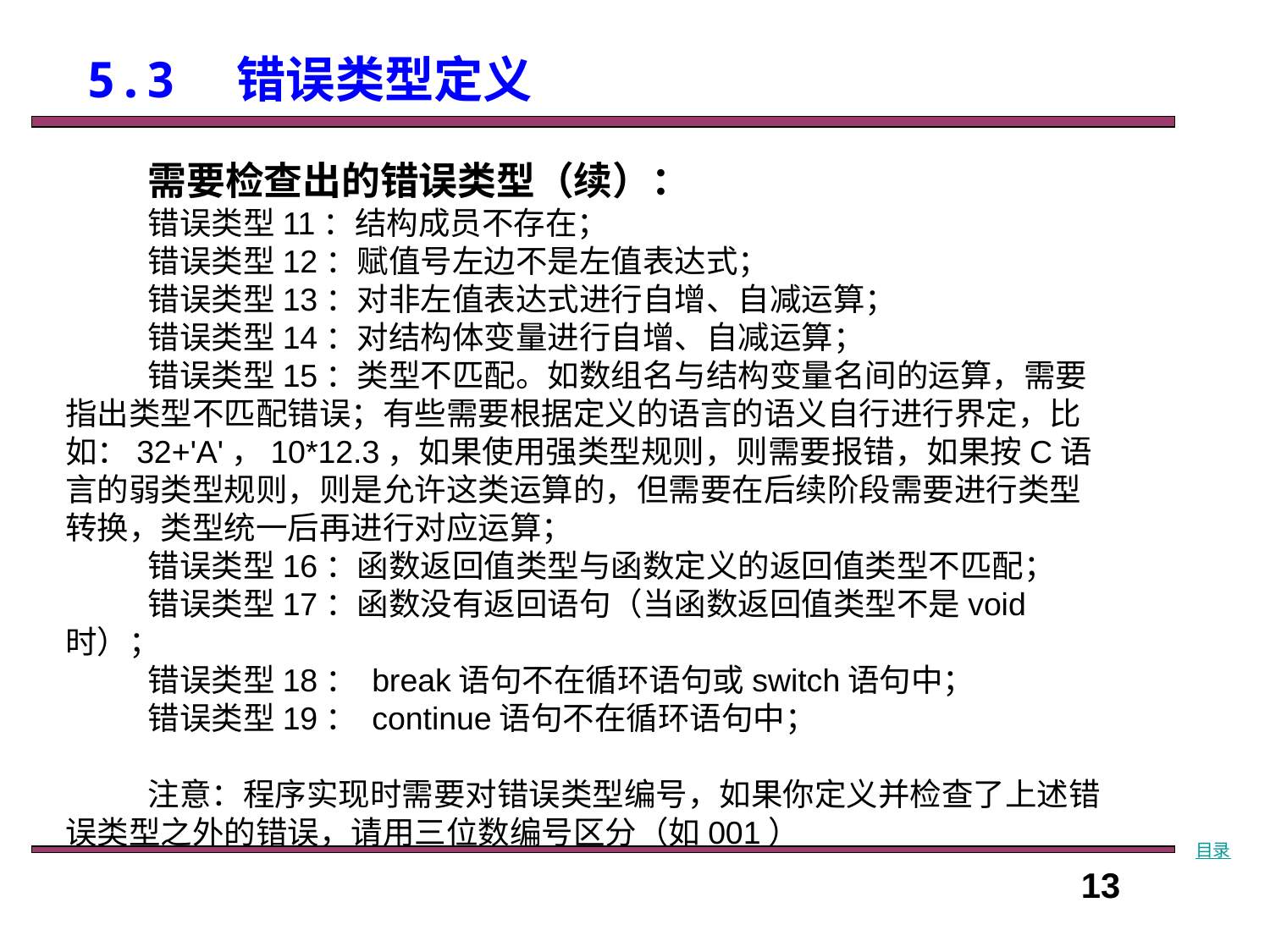

# 5.3　错误类型定义
需要检查出的错误类型（续）：
错误类型11：结构成员不存在；
错误类型12：赋值号左边不是左值表达式；
错误类型13：对非左值表达式进行自增、自减运算；
错误类型14：对结构体变量进行自增、自减运算；
错误类型15：类型不匹配。如数组名与结构变量名间的运算，需要指出类型不匹配错误；有些需要根据定义的语言的语义自行进行界定，比如：32+'A'，10*12.3，如果使用强类型规则，则需要报错，如果按C语言的弱类型规则，则是允许这类运算的，但需要在后续阶段需要进行类型转换，类型统一后再进行对应运算；
错误类型16：函数返回值类型与函数定义的返回值类型不匹配；
错误类型17：函数没有返回语句（当函数返回值类型不是void时）；
错误类型18： break语句不在循环语句或switch语句中；
错误类型19： continue语句不在循环语句中；

注意：程序实现时需要对错误类型编号，如果你定义并检查了上述错误类型之外的错误，请用三位数编号区分（如001）

目录
13